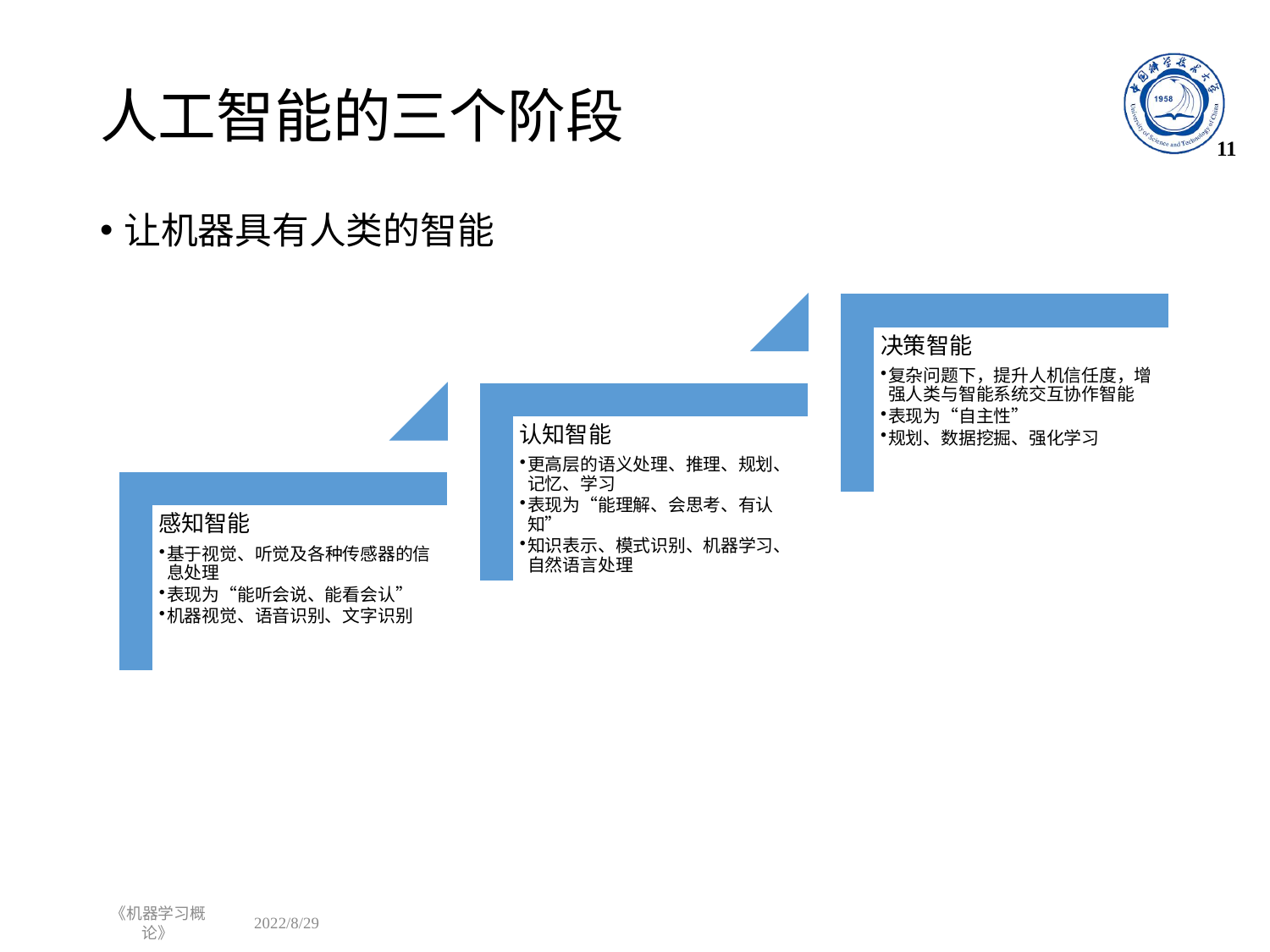

# 人工智能的三个阶段
11
让机器具有人类的智能

感知智能
基于视觉、听觉及各种传感器的信息处理
表现为“能听会说、能看会认”
机器视觉、语音识别、文字识别
认知智能
更高层的语义处理、推理、规划、记忆、学习
表现为“能理解、会思考、有认知”
知识表示、模式识别、机器学习、自然语言处理
决策智能
复杂问题下，提升人机信任度，增强人类与智能系统交互协作智能
表现为“自主性”
规划、数据挖掘、强化学习
《机器学习概论》
2022/8/29